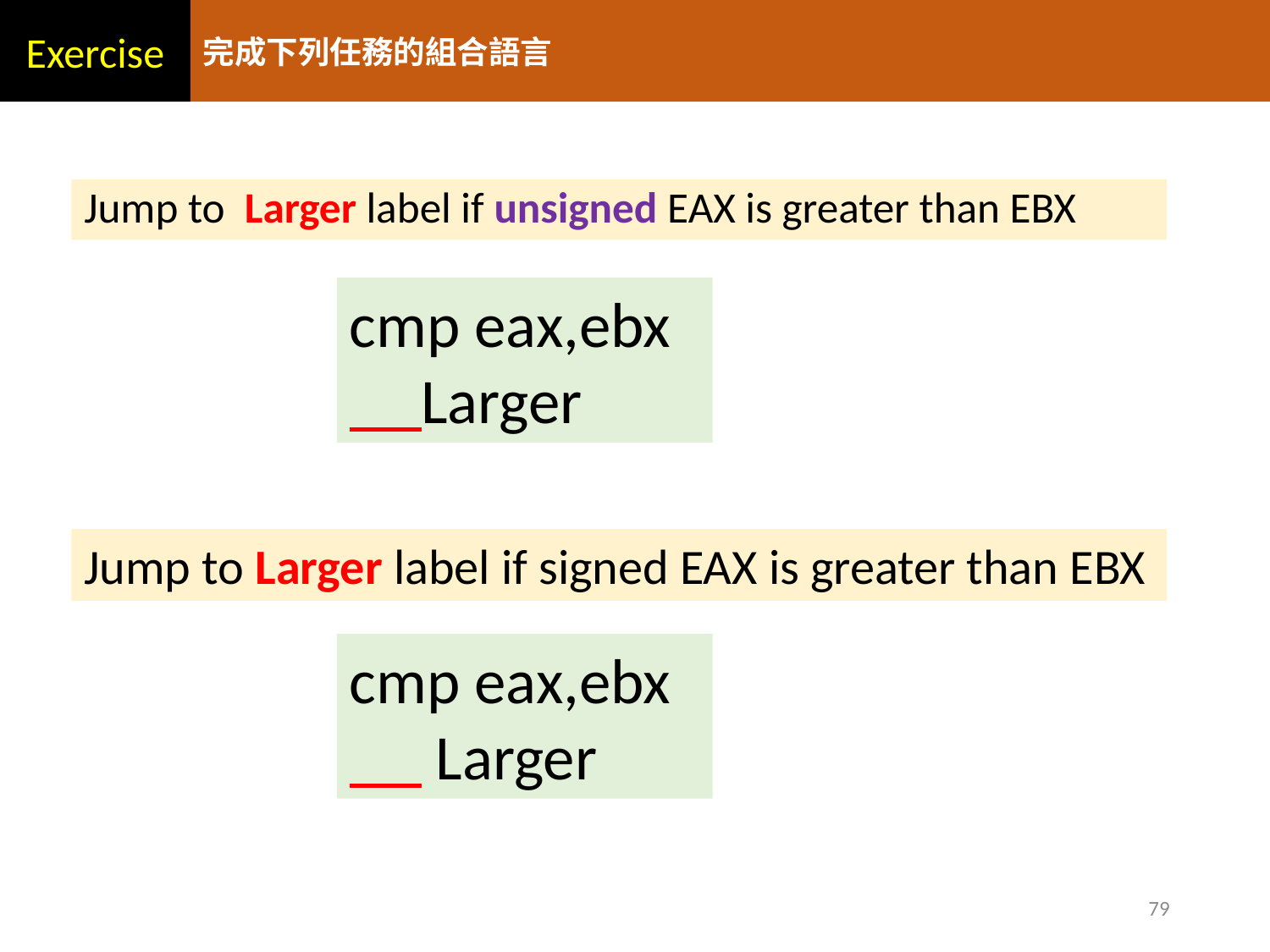

Exercise
完成下列任務的組合語言
Jump to  Larger label if unsigned EAX is greater than EBX
cmp eax,ebx
     Larger
Jump to Larger label if signed EAX is greater than EBX
cmp eax,ebx
      Larger
79